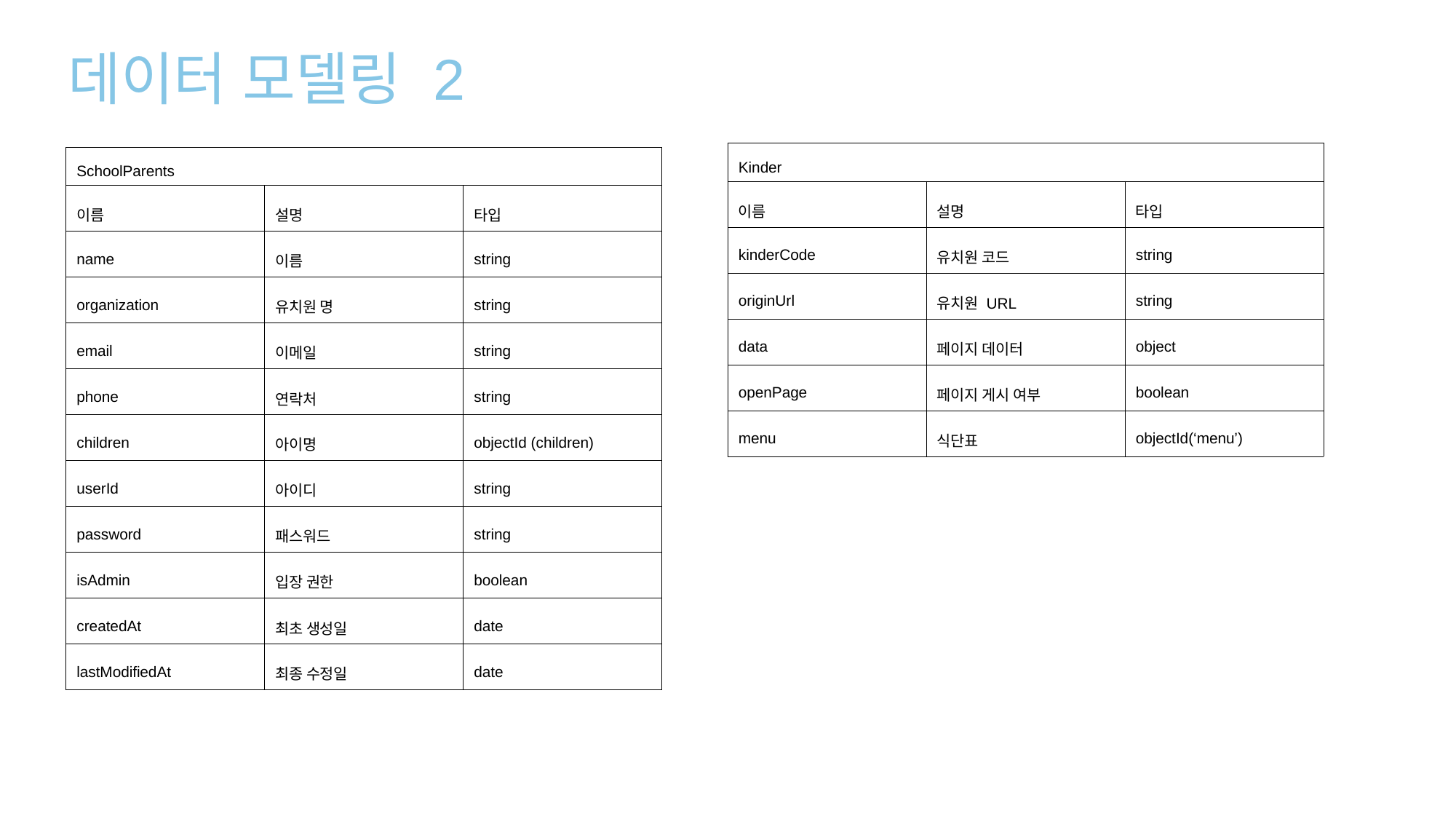

데이터 모델링 2
| Kinder |  |  |
| --- | --- | --- |
| 이름 | 설명 | 타입 |
| kinderCode | 유치원 코드 | string |
| originUrl | 유치원 URL | string |
| data | 페이지 데이터 | object |
| openPage | 페이지 게시 여부 | boolean |
| menu | 식단표 | objectId(‘menu’) |
| SchoolParents |  |  |
| --- | --- | --- |
| 이름 | 설명 | 타입 |
| name | 이름 | string |
| organization | 유치원 명 | string |
| email | 이메일 | string |
| phone | 연락처 | string |
| children | 아이명 | objectId (children) |
| userId | 아이디 | string |
| password | 패스워드 | string |
| isAdmin | 입장 권한 | boolean |
| createdAt | 최초 생성일 | date |
| lastModifiedAt | 최종 수정일 | date |